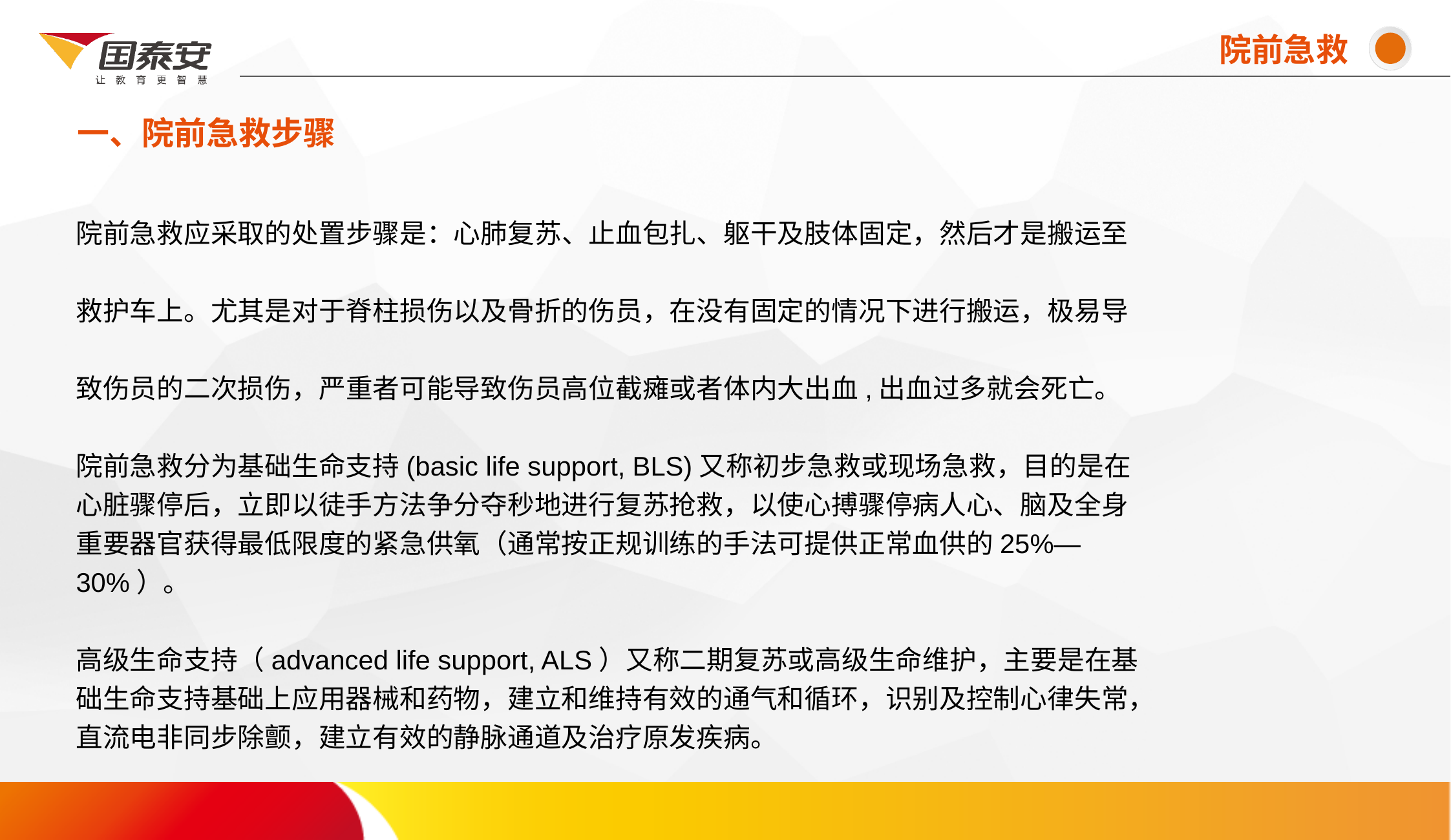

院前急救
一、院前急救步骤
# 院前急救应采取的处置步骤是：心肺复苏、止血包扎、躯干及肢体固定，然后才是搬运至 救护车上。尤其是对于脊柱损伤以及骨折的伤员，在没有固定的情况下进行搬运，极易导 致伤员的二次损伤，严重者可能导致伤员高位截瘫或者体内大出血,出血过多就会死亡。 院前急救分为基础生命支持(basic life support, BLS)又称初步急救或现场急救，目的是在心脏骤停后，立即以徒手方法争分夺秒地进行复苏抢救，以使心搏骤停病人心、脑及全身重要器官获得最低限度的紧急供氧（通常按正规训练的手法可提供正常血供的25%—30%）。 高级生命支持（advanced life support, ALS）又称二期复苏或高级生命维护，主要是在基础生命支持基础上应用器械和药物，建立和维持有效的通气和循环，识别及控制心律失常，直流电非同步除颤，建立有效的静脉通道及治疗原发疾病。